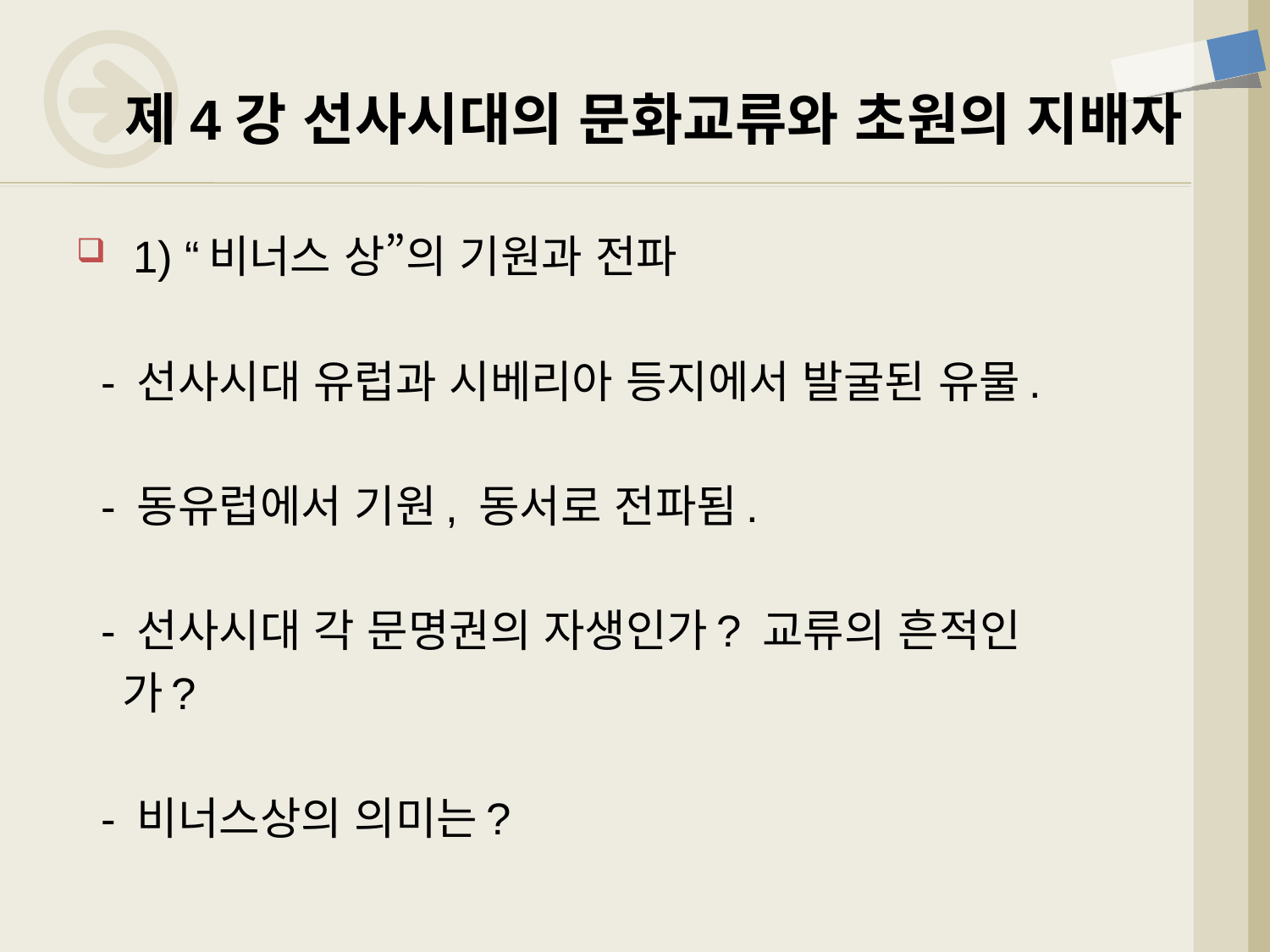

# 제4강 선사시대의 문화교류와 초원의 지배자
 1) “비너스 상”의 기원과 전파

  - 선사시대 유럽과 시베리아 등지에서 발굴된 유물.

  - 동유럽에서 기원, 동서로 전파됨.

  - 선사시대 각 문명권의 자생인가? 교류의 흔적인
   가?

  - 비너스상의 의미는?